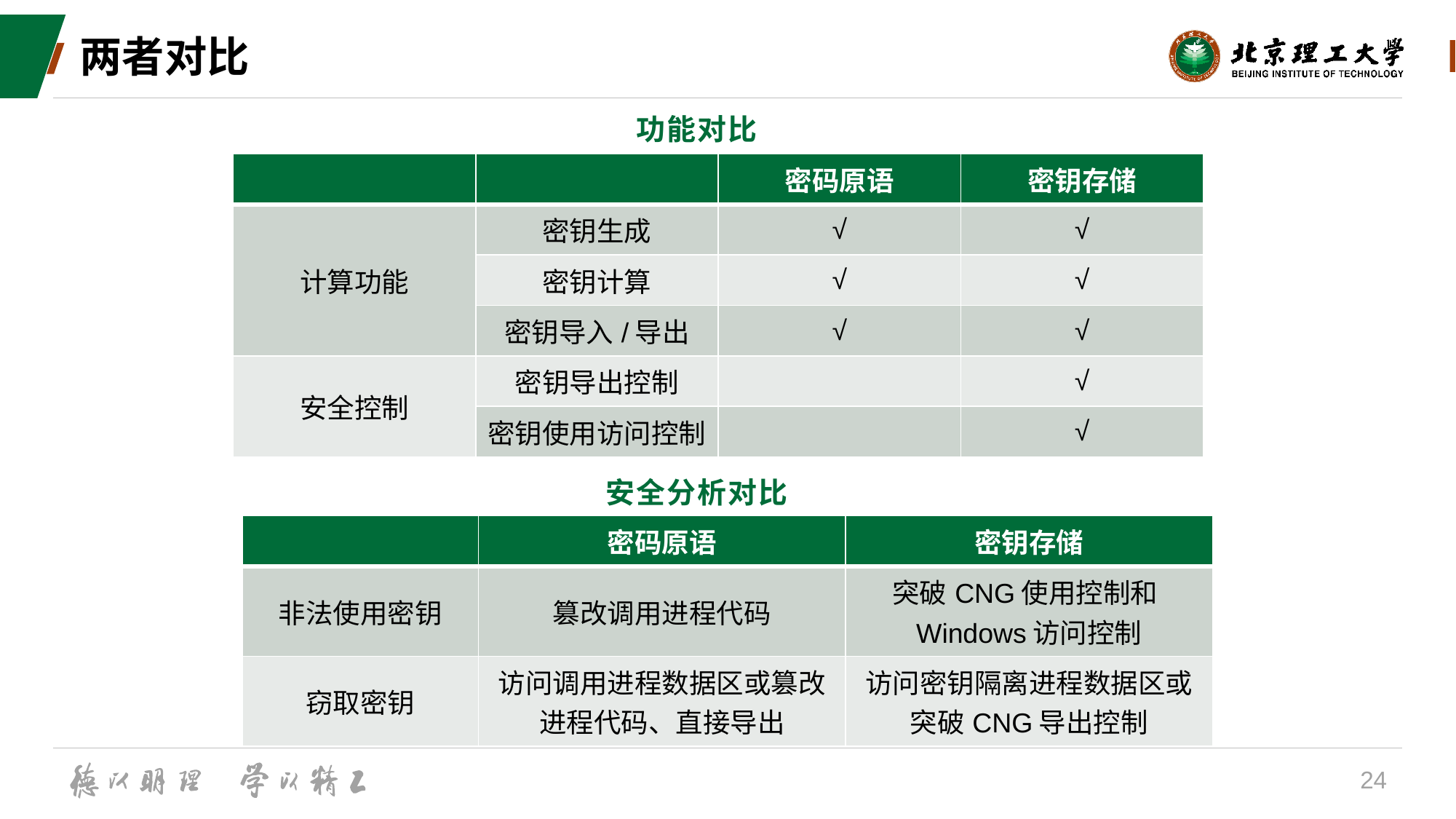

# 两者对比
功能对比
|  |  | 密码原语 | 密钥存储 |
| --- | --- | --- | --- |
| 计算功能 | 密钥生成 | √ | √ |
|  | 密钥计算 | √ | √ |
|  | 密钥导入/导出 | √ | √ |
| 安全控制 | 密钥导出控制 |  | √ |
|  | 密钥使用访问控制 |  | √ |
安全分析对比
|  | 密码原语 | 密钥存储 |
| --- | --- | --- |
| 非法使用密钥 | 篡改调用进程代码 | 突破CNG使用控制和Windows访问控制 |
| 窃取密钥 | 访问调用进程数据区或篡改进程代码、直接导出 | 访问密钥隔离进程数据区或突破CNG导出控制 |